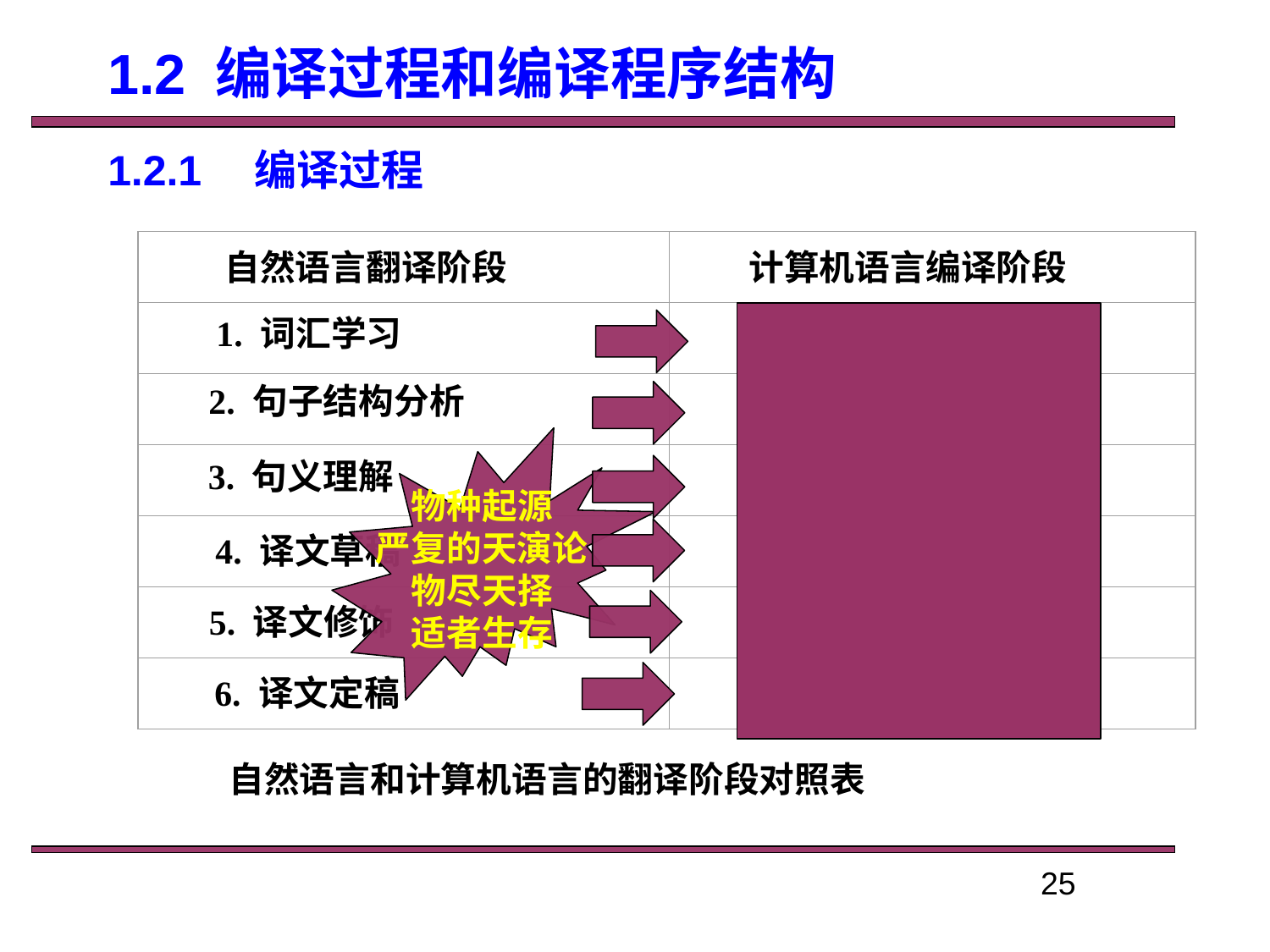

1.2 编译过程和编译程序结构
1.2.1　编译过程

计算机语言编译阶段

自然语言翻译阶段

1. 词法分析

1. 词汇学习
2. 句子结构分析

2. 语法分析

3. 语义分析

3. 句义理解

4. 中间代码生成

4. 译文草稿

5. 代码优化

5. 译文修饰

6. 目标代码生成

6. 译文定稿

物种起源
严复的天演论
物尽天择
适者生存

自然语言和计算机语言的翻译阶段对照表
25